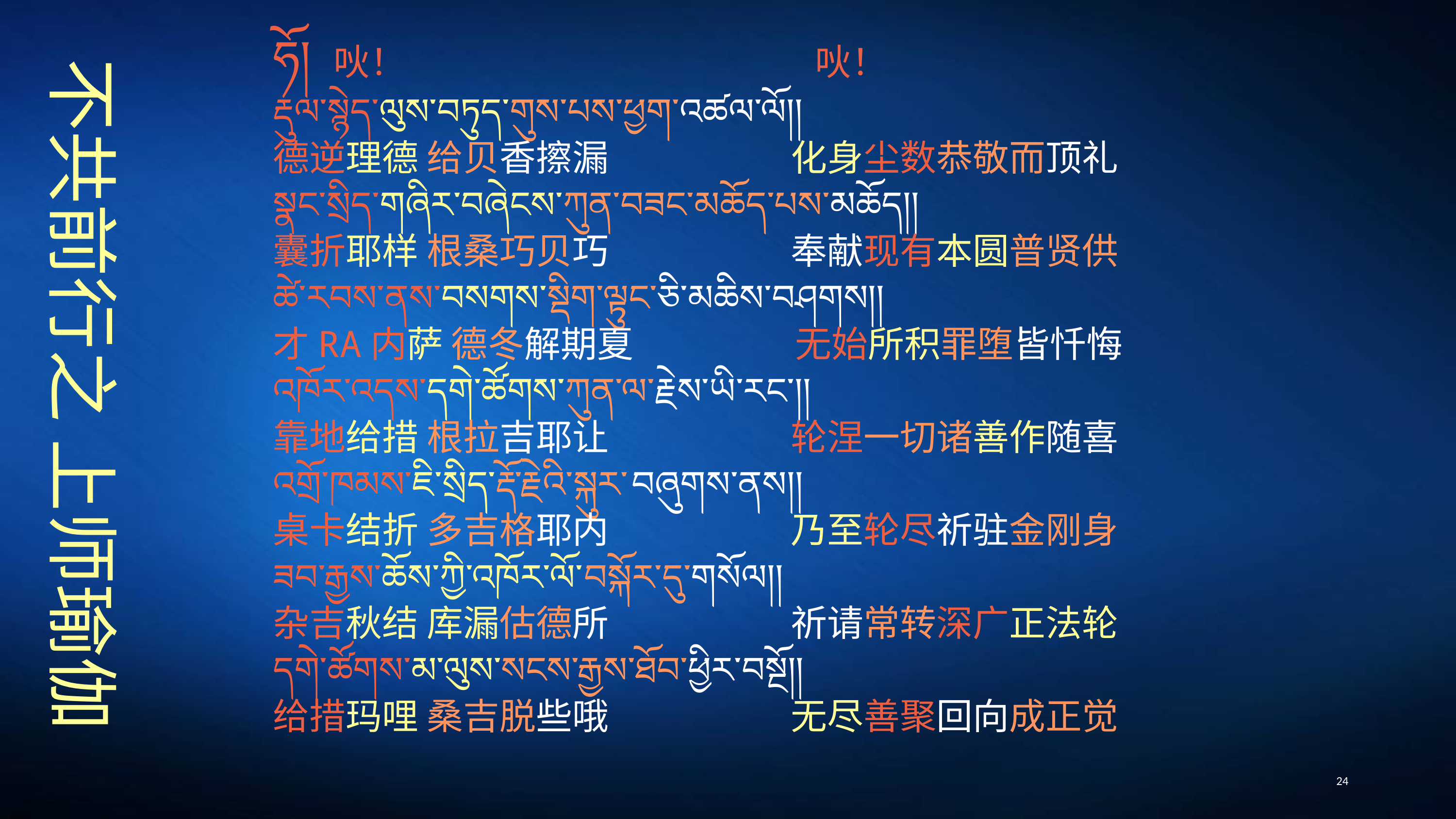

ཧོ། 吙！　　　　　　　　　　　 吙！
རྡུལ་སྙེད་ལུས་བཏུད་གུས་པས་ཕྱག་འཚལ་ལོ།།
德逆理德 给贝香擦漏　　　　　化身尘数恭敬而顶礼
སྣང་སྲིད་གཞིར་བཞེངས་ཀུན་བཟང་མཆོད་པས་མཆོད།།
囊折耶样 根桑巧贝巧　　　　　奉献现有本圆普贤供
ཚེ་རབས་ནས་བསགས་སྡིག་ལྟུང་ཅི་མཆིས་བཤགས།།
才RA内萨 德冬解期夏　　　　  无始所积罪堕皆忏悔
འཁོར་འདས་དགེ་ཚོགས་ཀུན་ལ་རྗེས་ཡི་རང༌།།
靠地给措 根拉吉耶让　　　　　轮涅一切诸善作随喜
འགྲོ་ཁམས་ཇི་སྲིད་རྡོ་རྗེའི་སྐུར་བཞུགས་ནས།།
桌卡结折 多吉格耶内　　　　　乃至轮尽祈驻金刚身
ཟབ་རྒྱས་ཆོས་ཀྱི་འཁོར་ལོ་བསྐོར་དུ་གསོལ།།
杂吉秋结 库漏估德所　　　　　祈请常转深广正法轮
དགེ་ཚོགས་མ་ལུས་སངས་རྒྱས་ཐོབ་ཕྱིར་བསྔོ།།
给措玛哩 桑吉脱些哦　　　　　无尽善聚回向成正觉

# 不共前行之 上师瑜伽
24